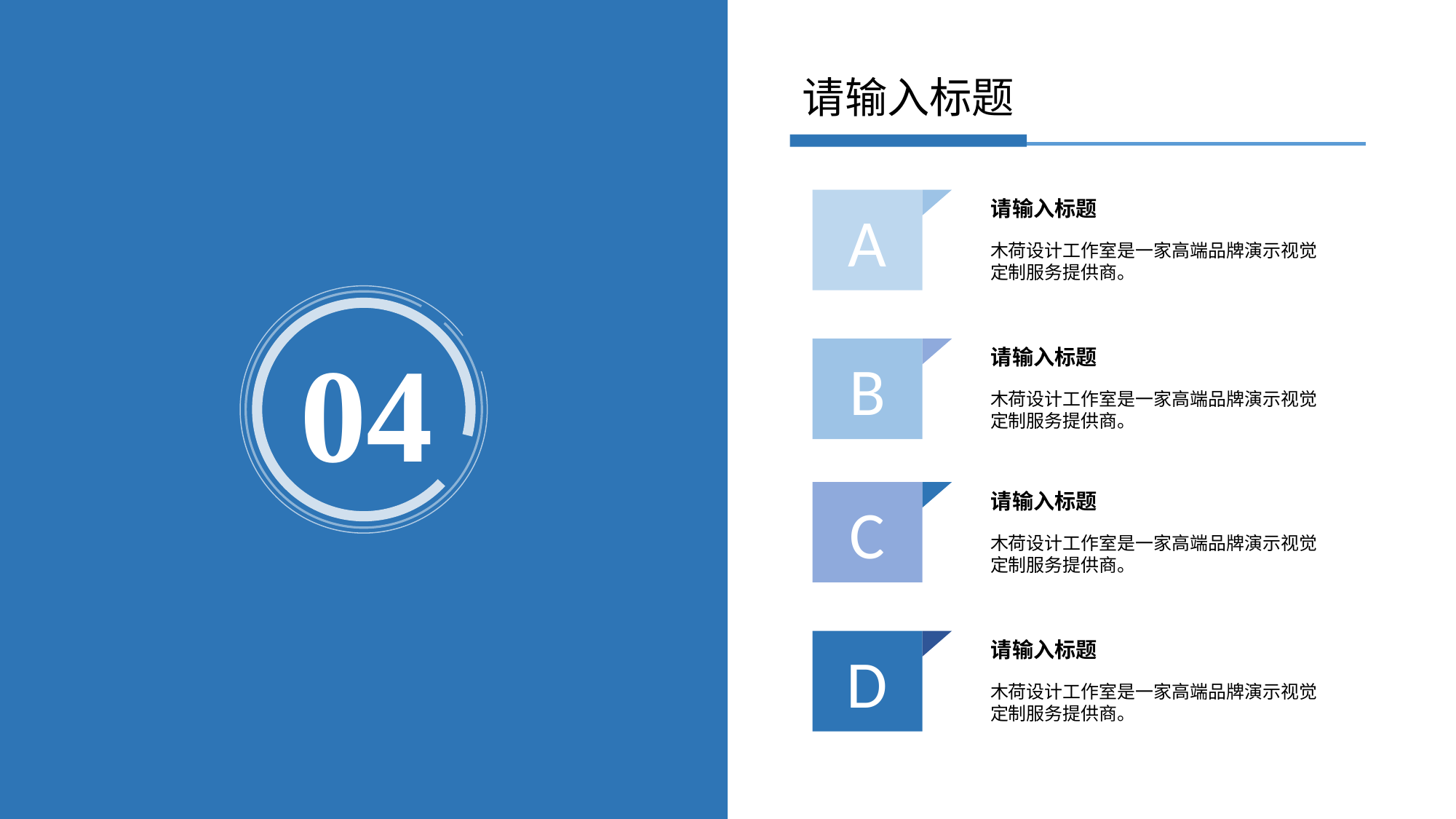

请输入标题

A
请输入标题
木荷设计工作室是一家高端品牌演示视觉定制服务提供商。

04

B
请输入标题
木荷设计工作室是一家高端品牌演示视觉定制服务提供商。

C
请输入标题
木荷设计工作室是一家高端品牌演示视觉定制服务提供商。

D
请输入标题
木荷设计工作室是一家高端品牌演示视觉定制服务提供商。